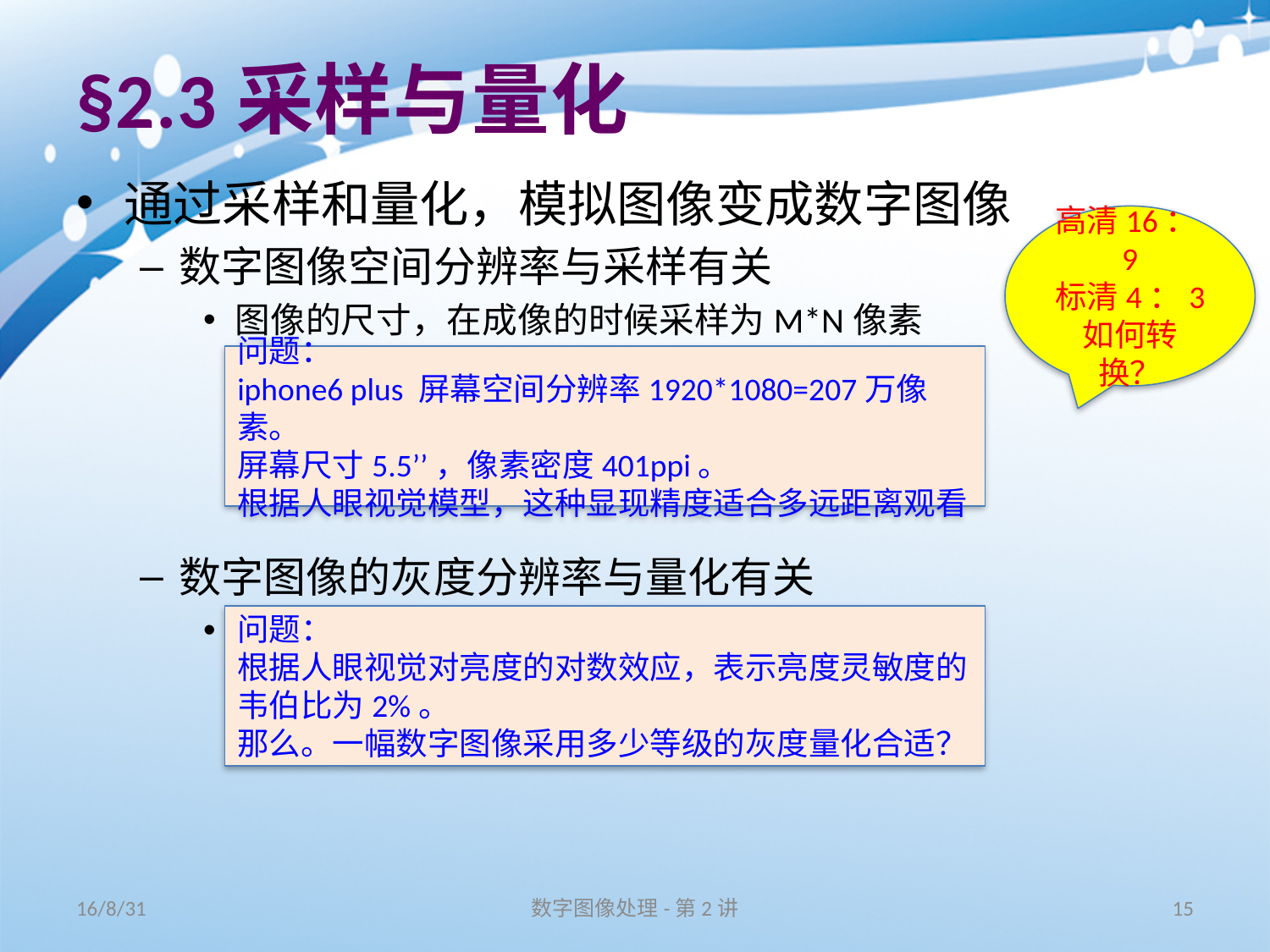

# §2.3采样与量化
通过采样和量化，模拟图像变成数字图像
数字图像空间分辨率与采样有关
图像的尺寸，在成像的时候采样为M*N像素

数字图像的灰度分辨率与量化有关
在成像时，每个像素量化为G个灰度等级：G=2k

存储一幅灰度数字图像需要M*N*k字节(byte)

高清16：9
标清4：3
如何转换？
问题：
iphone6 plus 屏幕空间分辨率1920*1080=207万像素。
屏幕尺寸5.5’’，像素密度401ppi。
根据人眼视觉模型，这种显现精度适合多远距离观看
问题：
根据人眼视觉对亮度的对数效应，表示亮度灵敏度的韦伯比为2%。
那么。一幅数字图像采用多少等级的灰度量化合适？
16/8/31
数字图像处理-第2讲
15